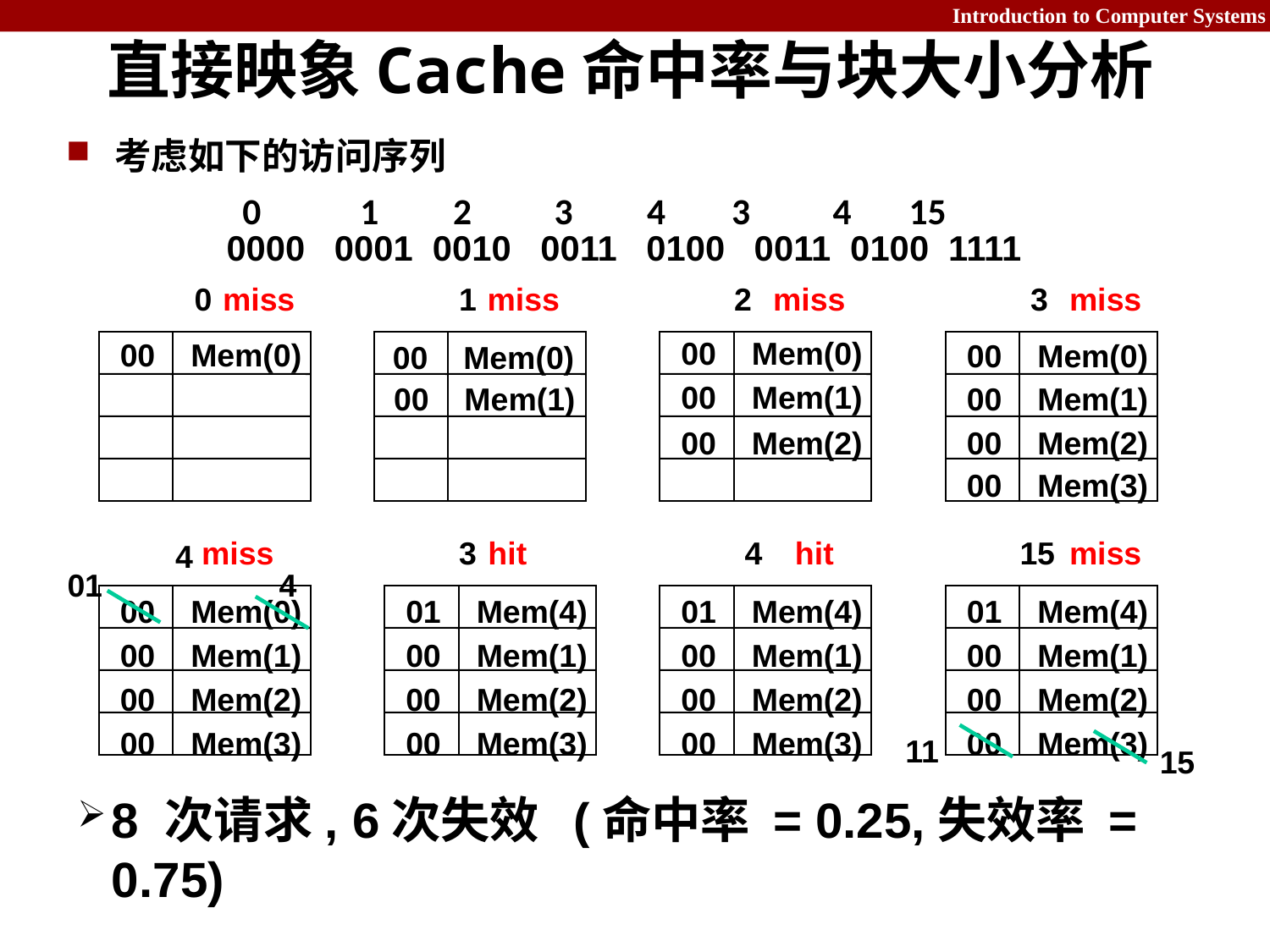

# 直接映象Cache命中率与块大小分析
考虑如下的访问序列
                   0            1         2          3         4        3          4       15

0000   0001  0010   0011   0100   0011  0100  1111
0
miss
1
miss
2
miss
3
miss
00    Mem(0)
00    Mem(1)
00    Mem(0)
00    Mem(1)
00    Mem(2)
00    Mem(0)
00    Mem(0)

00    Mem(1)
00    Mem(2)
00    Mem(3)
miss
3
hit
4
hit
15
miss
4
01
4

00    Mem(0)
00    Mem(1)
00    Mem(2)
00    Mem(3)
01    Mem(4)
00    Mem(1)
00    Mem(2)
00    Mem(3)
01    Mem(4)
00    Mem(1)
00    Mem(2)
00    Mem(3)
01    Mem(4)
00    Mem(1)
00    Mem(2)
00    Mem(3)

11

15
8 次请求, 6次失效  (命中率 = 0.25,失效率 = 0.75)